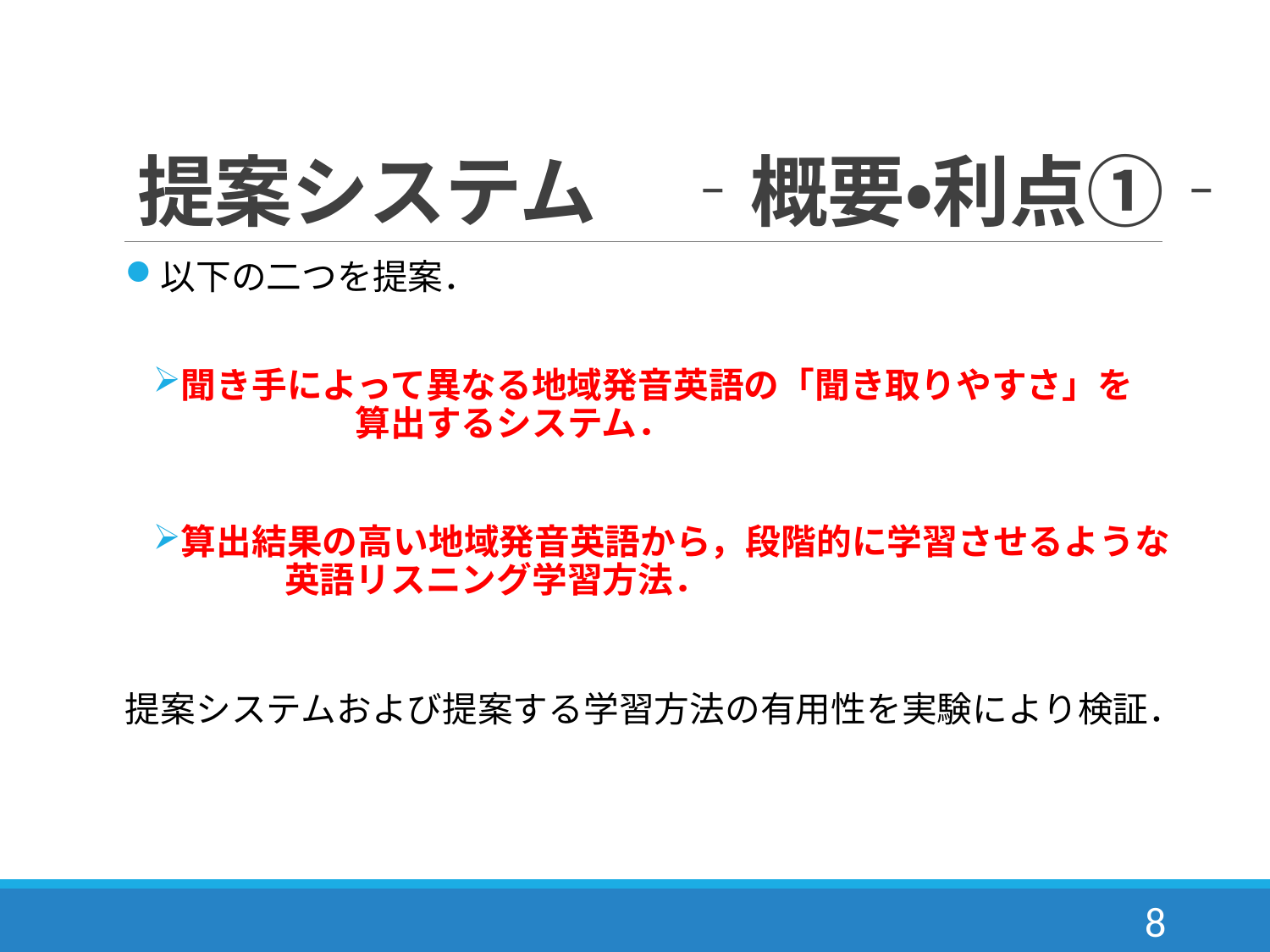

# 提案システム　‐概要・利点①‐
以下の二つを提案．

聞き手によって異なる地域発音英語の「聞き取りやすさ」を　　　　　　算出するシステム．

算出結果の高い地域発音英語から，段階的に学習させるような　　　英語リスニング学習方法．

提案システムおよび提案する学習方法の有用性を実験により検証．

8